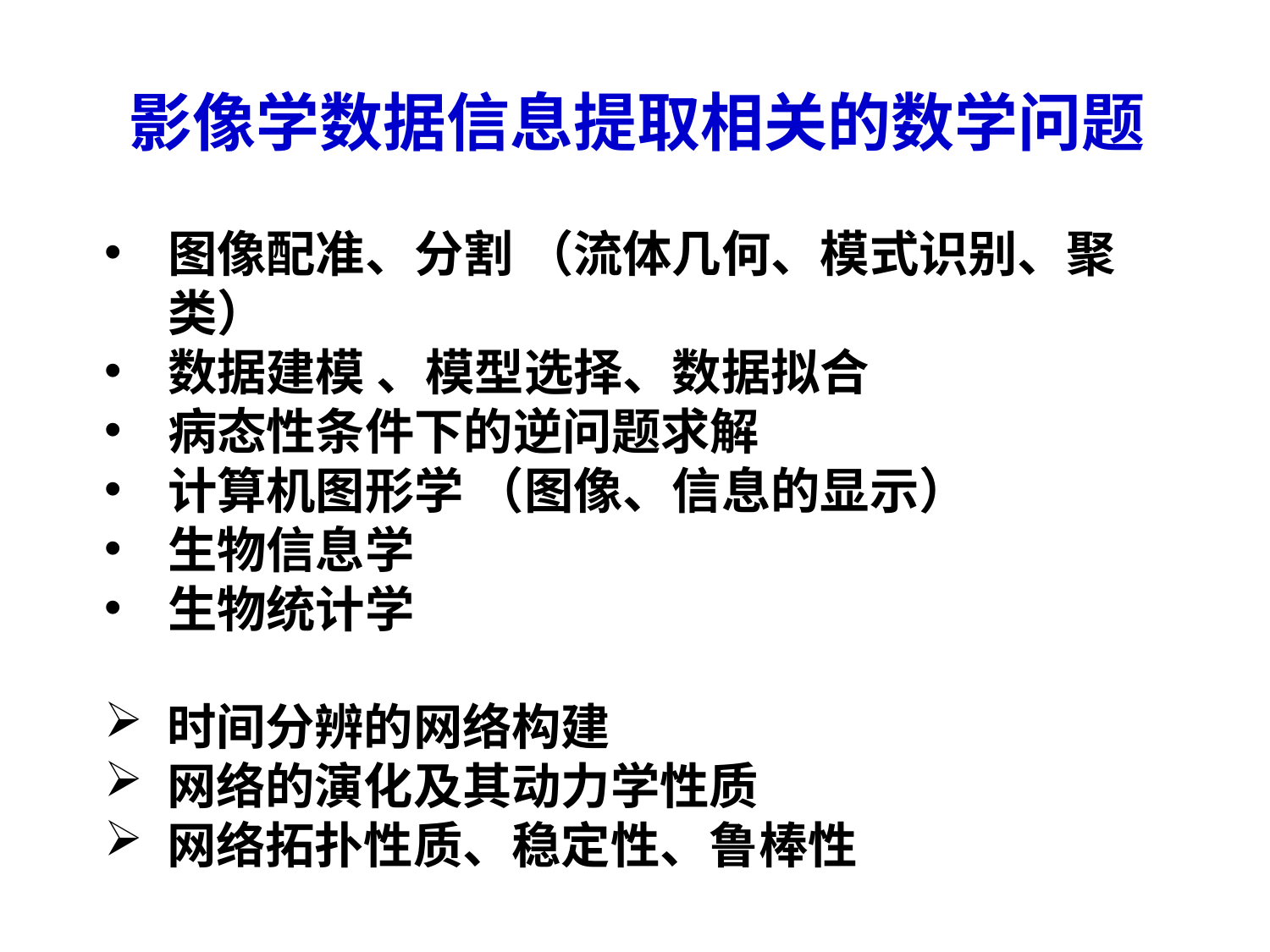

影像学数据信息提取相关的数学问题
图像配准、分割 （流体几何、模式识别、聚类）
数据建模 、模型选择、数据拟合
病态性条件下的逆问题求解
计算机图形学 （图像、信息的显示）
生物信息学
生物统计学

 时间分辨的网络构建
 网络的演化及其动力学性质
 网络拓扑性质、稳定性、鲁棒性